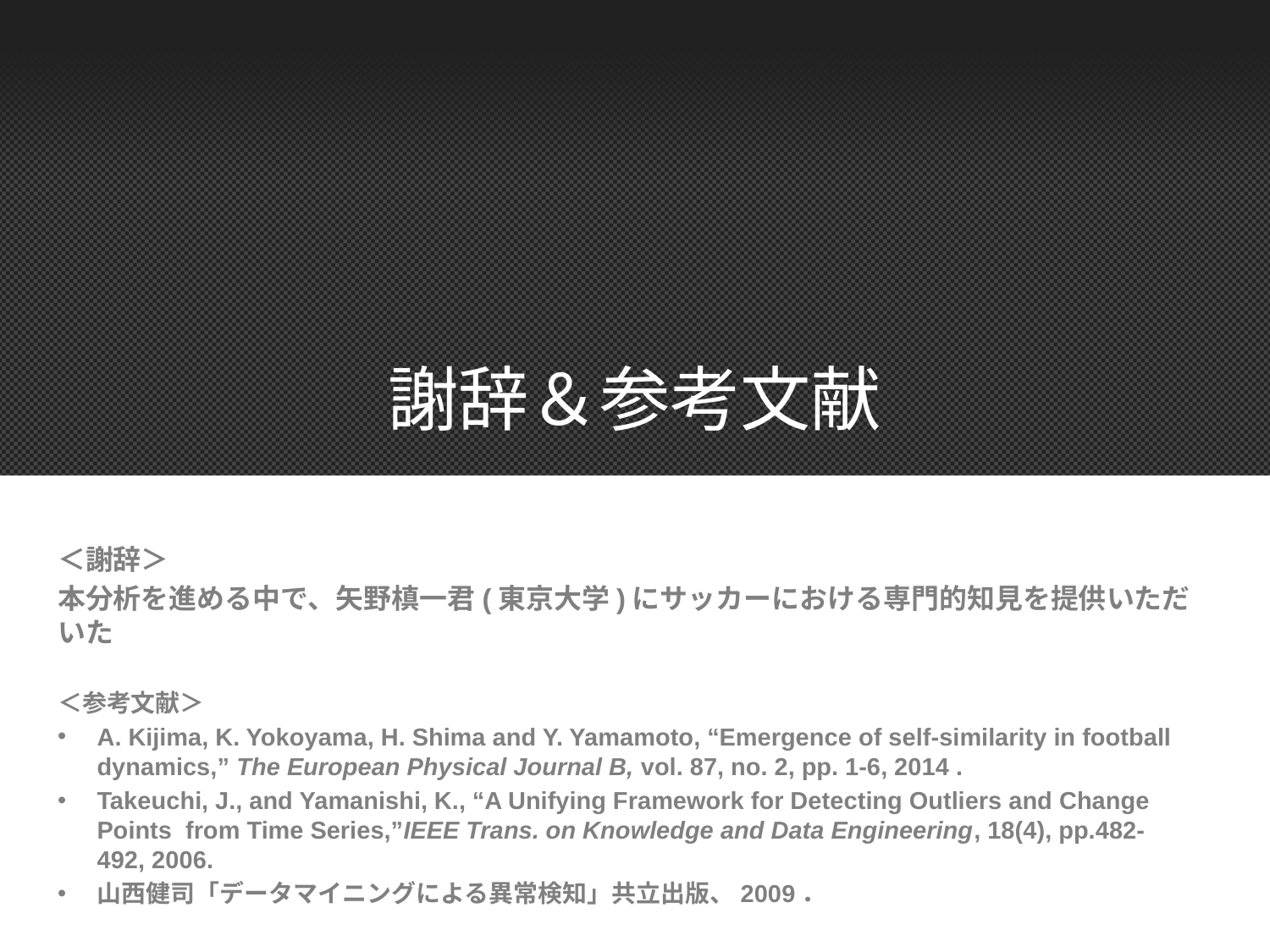

# 謝辞＆参考文献
＜謝辞＞
本分析を進める中で、矢野槙一君(東京大学)にサッカーにおける専門的知見を提供いただいた

＜参考文献＞
A. Kijima, K. Yokoyama, H. Shima and Y. Yamamoto, “Emergence of self-similarity in football dynamics,” The European Physical Journal B, vol. 87, no. 2, pp. 1-6, 2014 .
Takeuchi, J., and Yamanishi, K., “A Unifying Framework for Detecting Outliers and Change Points  from Time Series,”IEEE Trans. on Knowledge and Data Engineering, 18(4), pp.482-492, 2006.
山西健司「データマイニングによる異常検知」共立出版、2009．